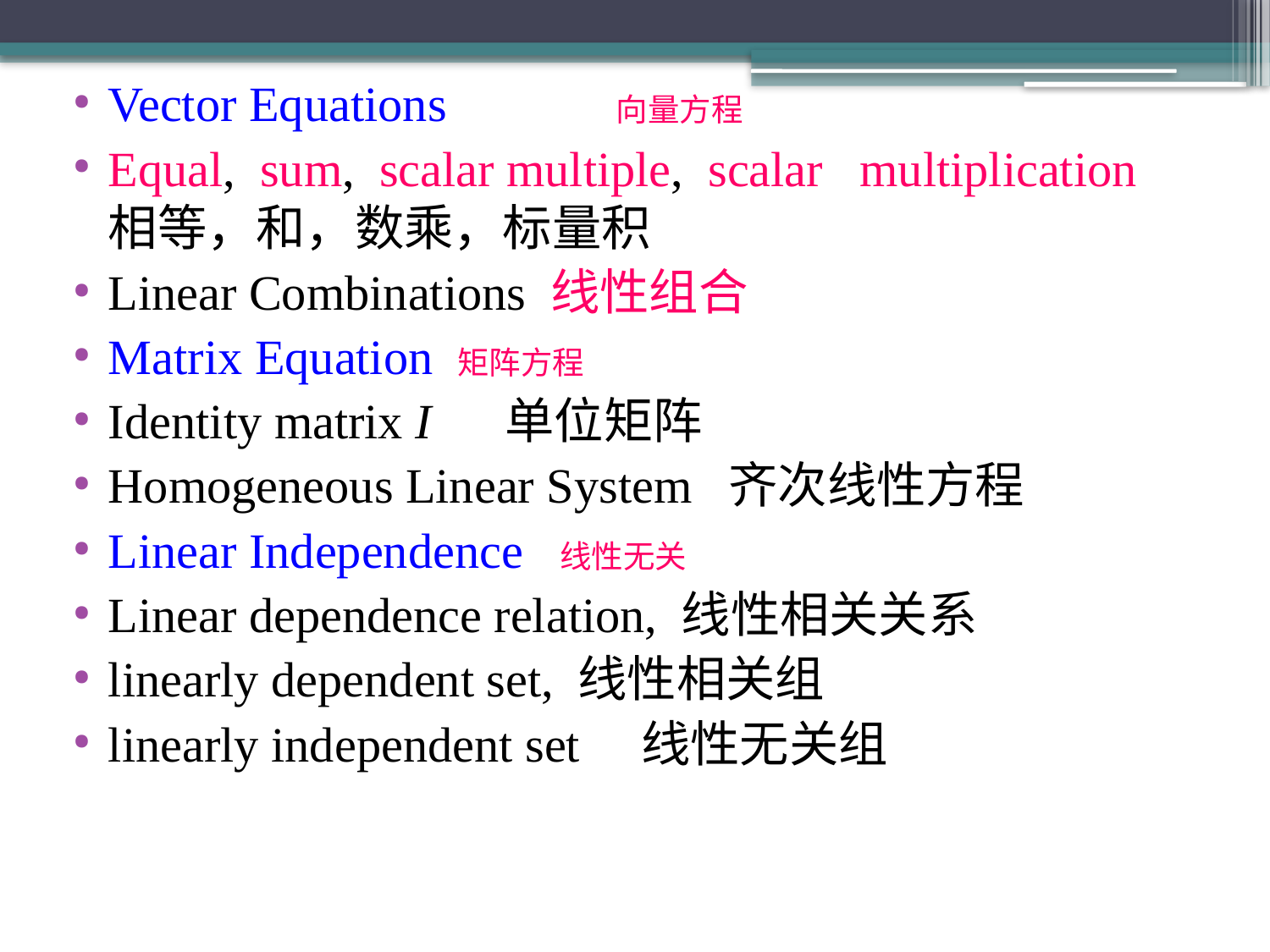

Vector Equations 		向量方程
Equal,  sum,  scalar multiple,  scalar   multiplication  相等，和，数乘，标量积
Linear Combinations 线性组合
Matrix Equation 矩阵方程
Identity matrix I     单位矩阵
Homogeneous Linear System  齐次线性方程
Linear Independence  线性无关
Linear dependence relation, 线性相关关系
linearly dependent set, 线性相关组
linearly independent set　线性无关组